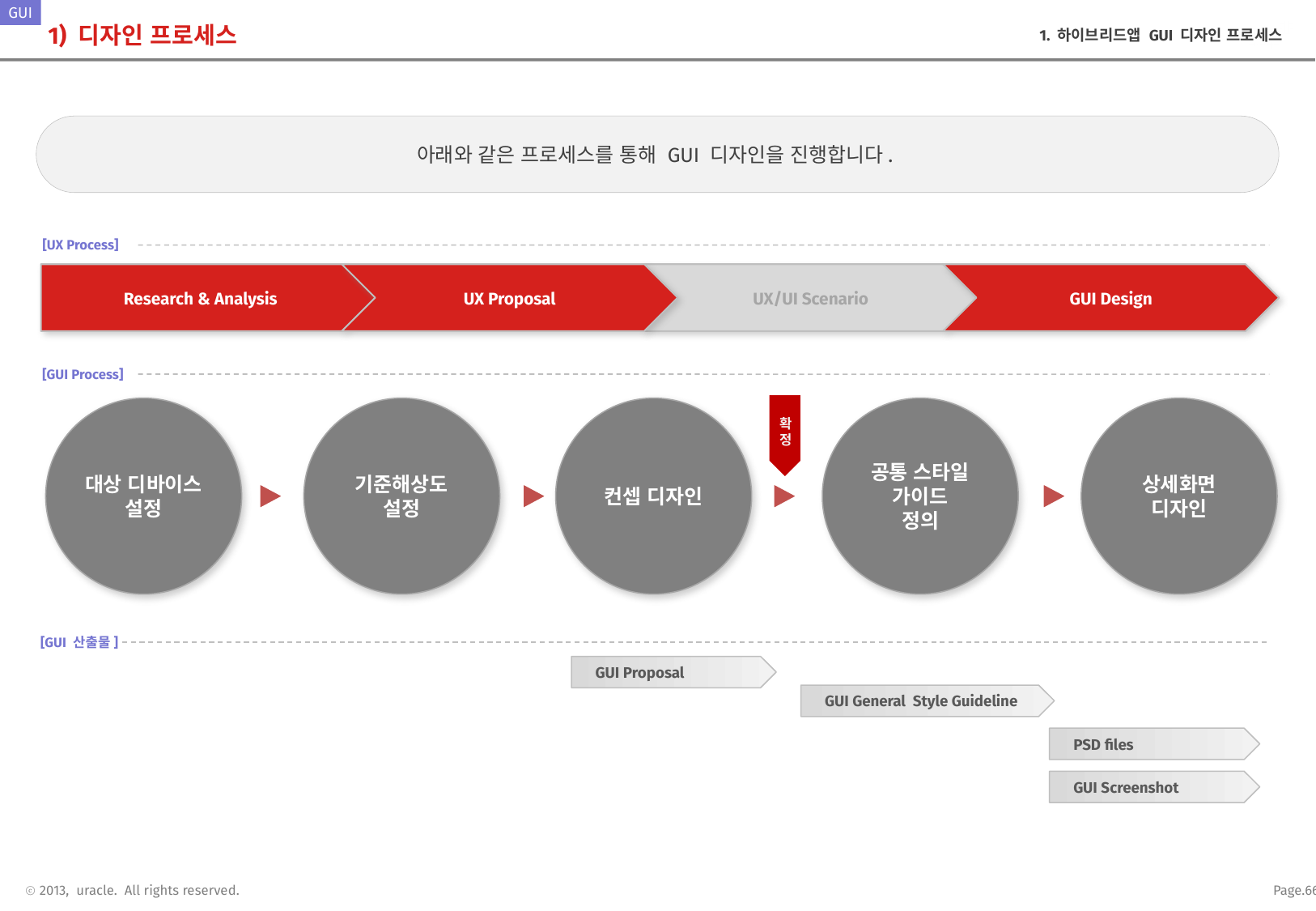

# 1) 디자인 프로세스
1. 하이브리드앱 GUI 디자인 프로세스
아래와 같은 프로세스를 통해 GUI 디자인을 진행합니다.
[UX Process]
Research & Analysis
UX Proposal
UX/UI Scenario
GUI Design
[GUI Process]
대상 디바이스
설정
기준해상도
설정
컨셉 디자인
공통 스타일
가이드
정의
상세화면
디자인

확정
[GUI 산출물]
GUI Proposal
GUI General  Style Guideline
PSD files
GUI Screenshot